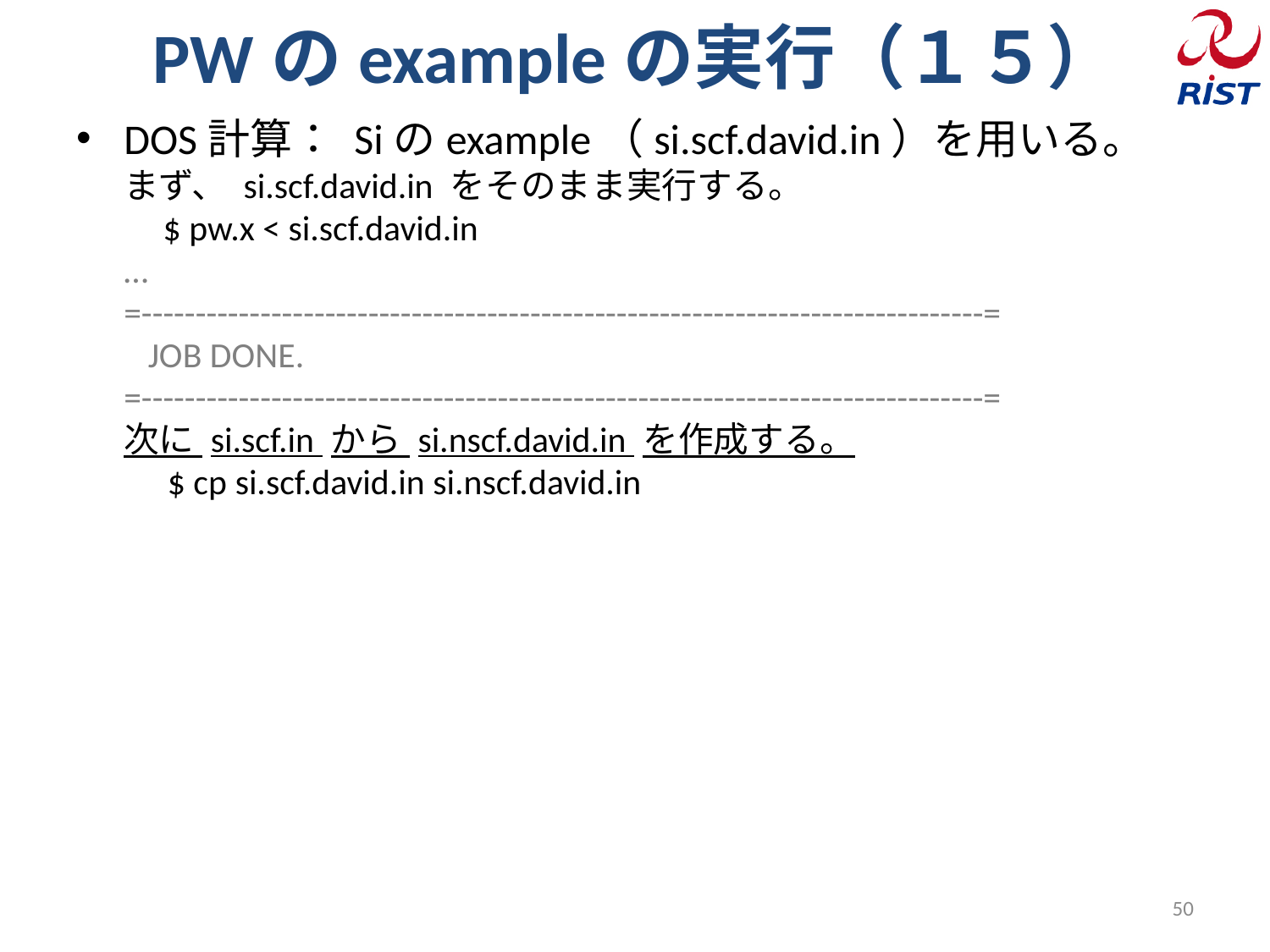

# PWのexampleの実行（１５）
DOS計算： Siのexample（si.scf.david.in）を用いる。
まず、 si.scf.david.in をそのまま実行する。
　$ pw.x < si.scf.david.in
…
=------------------------------------------------------------------------------=
   JOB DONE.
=------------------------------------------------------------------------------=
次に si.scf.in から si.nscf.david.in を作成する。
　$ cp si.scf.david.in si.nscf.david.in

50